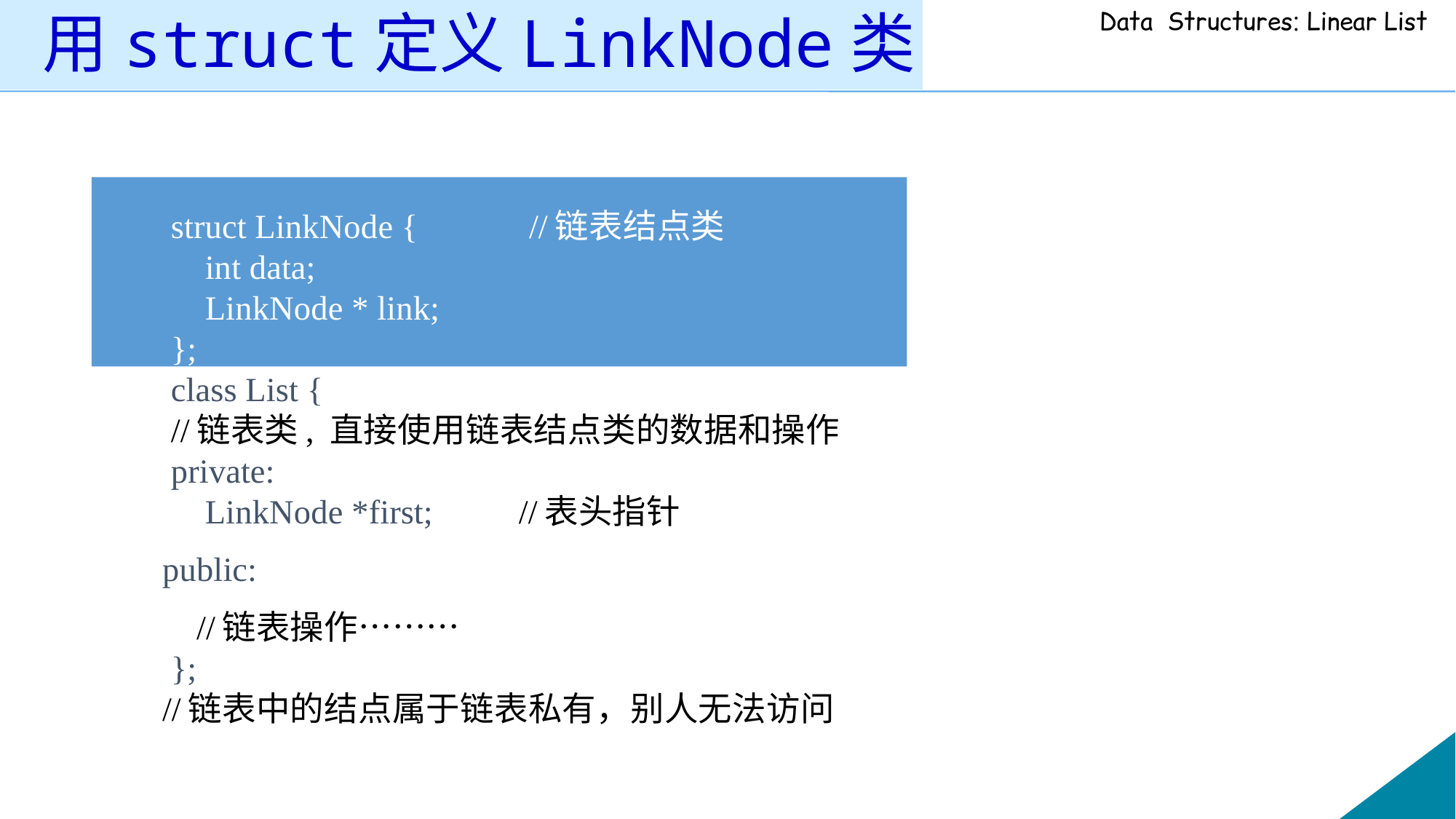

# 用struct定义LinkNode类

 struct LinkNode {	       //链表结点类
     int data;
     LinkNode * link;
 };
 class List {
 //链表类, 直接使用链表结点类的数据和操作
 private:
     LinkNode *first;          //表头指针
public:
    //链表操作………
 };
//链表中的结点属于链表私有，别人无法访问